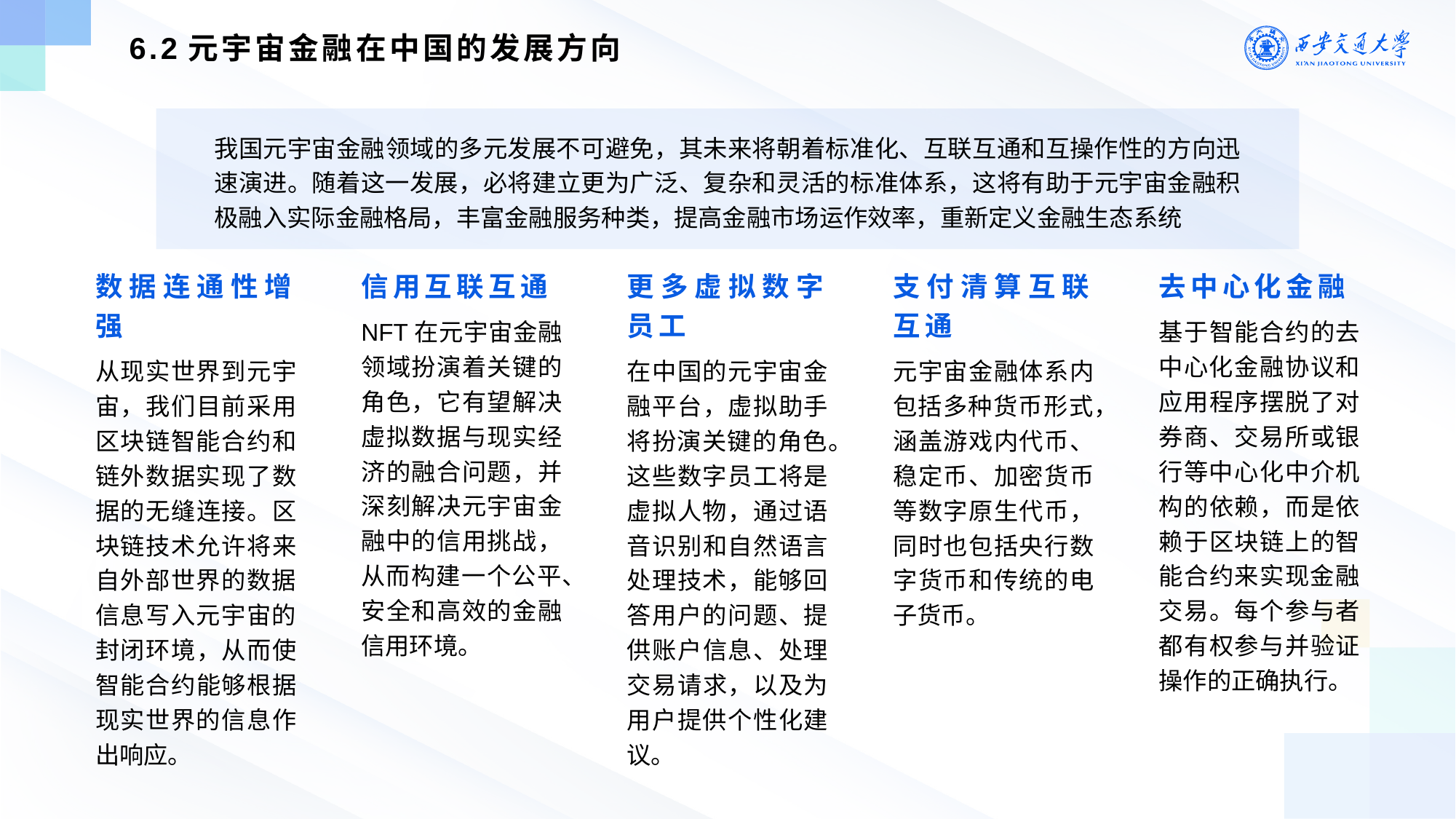

6.2元宇宙金融在中国的发展方向

我国元宇宙金融领域的多元发展不可避免，其未来将朝着标准化、互联互通和互操作性的方向迅速演进。随着这一发展，必将建立更为广泛、复杂和灵活的标准体系，这将有助于元宇宙金融积极融入实际金融格局，丰富金融服务种类，提高金融市场运作效率，重新定义金融生态系统
数据连通性增强
从现实世界到元宇宙，我们目前采用区块链智能合约和链外数据实现了数据的无缝连接。区块链技术允许将来自外部世界的数据信息写入元宇宙的封闭环境，从而使智能合约能够根据现实世界的信息作出响应。
信用互联互通
NFT在元宇宙金融领域扮演着关键的角色，它有望解决虚拟数据与现实经济的融合问题，并深刻解决元宇宙金融中的信用挑战，从而构建一个公平、安全和高效的金融信用环境。
更多虚拟数字员工
在中国的元宇宙金融平台，虚拟助手将扮演关键的角色。这些数字员工将是虚拟人物，通过语音识别和自然语言处理技术，能够回答用户的问题、提供账户信息、处理交易请求，以及为用户提供个性化建议。
支付清算互联互通
元宇宙金融体系内包括多种货币形式，涵盖游戏内代币、稳定币、加密货币等数字原生代币，同时也包括央行数字货币和传统的电子货币。
去中心化金融
基于智能合约的去中心化金融协议和应用程序摆脱了对券商、交易所或银行等中心化中介机构的依赖，而是依赖于区块链上的智能合约来实现金融交易。每个参与者都有权参与并验证操作的正确执行。